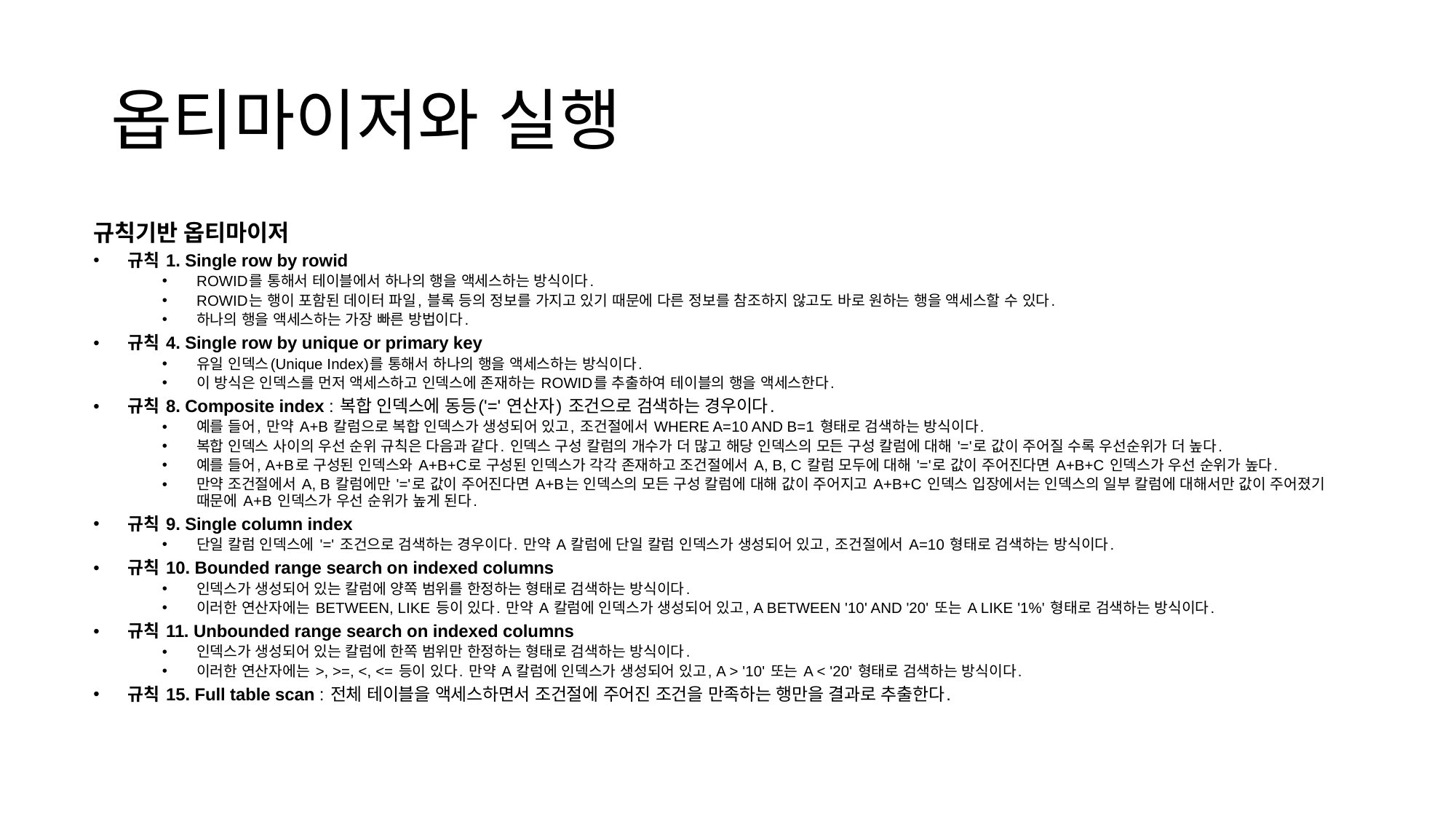

# 옵티마이저와 실행
규칙기반 옵티마이저
규칙 1. Single row by rowid
ROWID를 통해서 테이블에서 하나의 행을 액세스하는 방식이다.
ROWID는 행이 포함된 데이터 파일, 블록 등의 정보를 가지고 있기 때문에 다른 정보를 참조하지 않고도 바로 원하는 행을 액세스할 수 있다.
하나의 행을 액세스하는 가장 빠른 방법이다.
규칙 4. Single row by unique or primary key
유일 인덱스(Unique Index)를 통해서 하나의 행을 액세스하는 방식이다.
이 방식은 인덱스를 먼저 액세스하고 인덱스에 존재하는 ROWID를 추출하여 테이블의 행을 액세스한다.
규칙 8. Composite index : 복합 인덱스에 동등('=' 연산자) 조건으로 검색하는 경우이다.
예를 들어, 만약 A+B 칼럼으로 복합 인덱스가 생성되어 있고, 조건절에서 WHERE A=10 AND B=1 형태로 검색하는 방식이다.
복합 인덱스 사이의 우선 순위 규칙은 다음과 같다. 인덱스 구성 칼럼의 개수가 더 많고 해당 인덱스의 모든 구성 칼럼에 대해 '='로 값이 주어질 수록 우선순위가 더 높다.
예를 들어, A+B로 구성된 인덱스와 A+B+C로 구성된 인덱스가 각각 존재하고 조건절에서 A, B, C 칼럼 모두에 대해 '='로 값이 주어진다면 A+B+C 인덱스가 우선 순위가 높다.
만약 조건절에서 A, B 칼럼에만 '='로 값이 주어진다면 A+B는 인덱스의 모든 구성 칼럼에 대해 값이 주어지고 A+B+C 인덱스 입장에서는 인덱스의 일부 칼럼에 대해서만 값이 주어졌기 때문에 A+B 인덱스가 우선 순위가 높게 된다.
규칙 9. Single column index
단일 칼럼 인덱스에 '=' 조건으로 검색하는 경우이다. 만약 A 칼럼에 단일 칼럼 인덱스가 생성되어 있고, 조건절에서 A=10 형태로 검색하는 방식이다.
규칙 10. Bounded range search on indexed columns
인덱스가 생성되어 있는 칼럼에 양쪽 범위를 한정하는 형태로 검색하는 방식이다.
이러한 연산자에는 BETWEEN, LIKE 등이 있다. 만약 A 칼럼에 인덱스가 생성되어 있고, A BETWEEN '10' AND '20' 또는 A LIKE '1%' 형태로 검색하는 방식이다.
규칙 11. Unbounded range search on indexed columns
인덱스가 생성되어 있는 칼럼에 한쪽 범위만 한정하는 형태로 검색하는 방식이다.
이러한 연산자에는 >, >=, <, <= 등이 있다. 만약 A 칼럼에 인덱스가 생성되어 있고, A > '10' 또는 A < '20' 형태로 검색하는 방식이다.
규칙 15. Full table scan : 전체 테이블을 액세스하면서 조건절에 주어진 조건을 만족하는 행만을 결과로 추출한다.